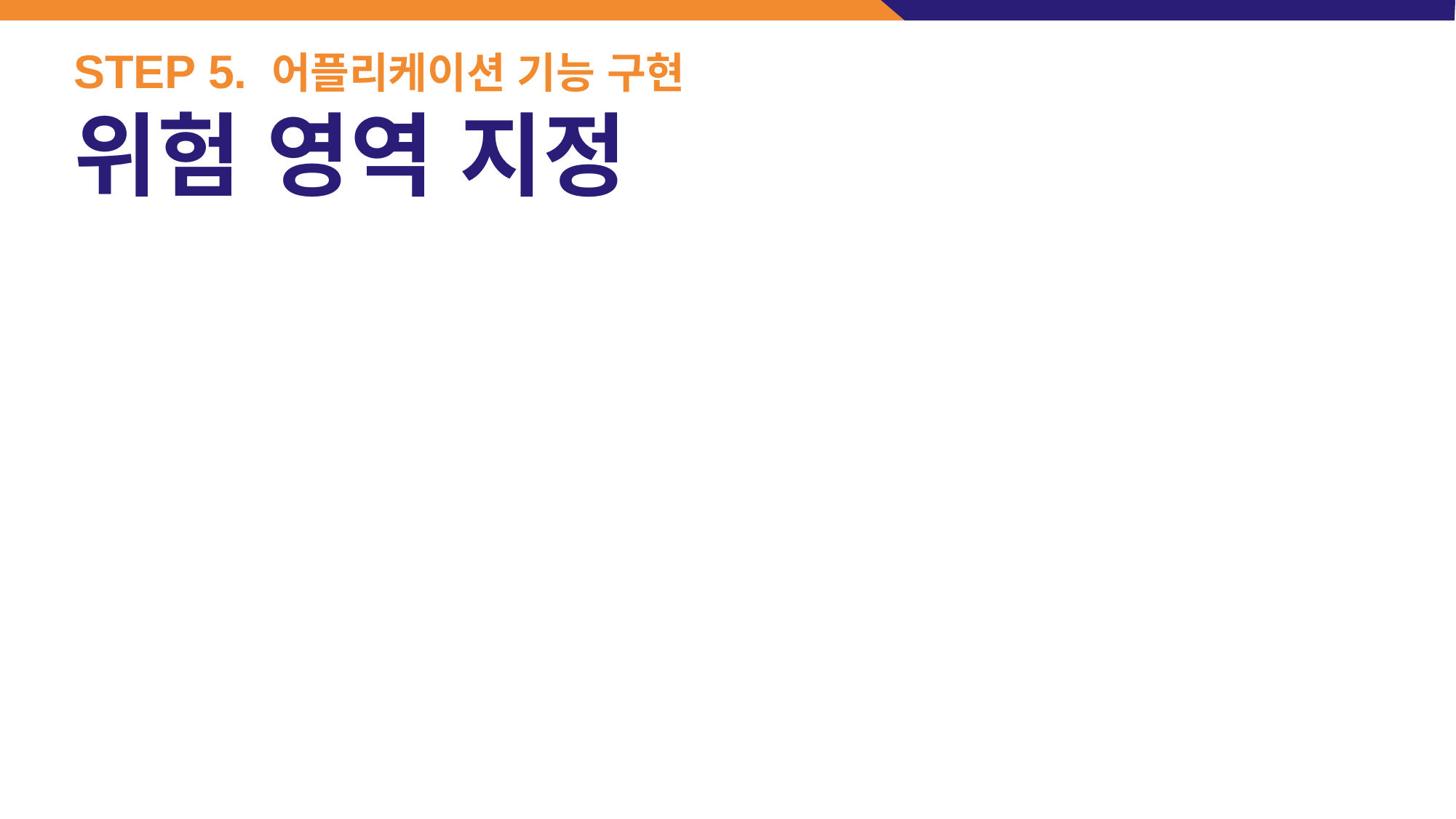

STEP 5. 어플리케이션 기능 구현
위험 영역 지정